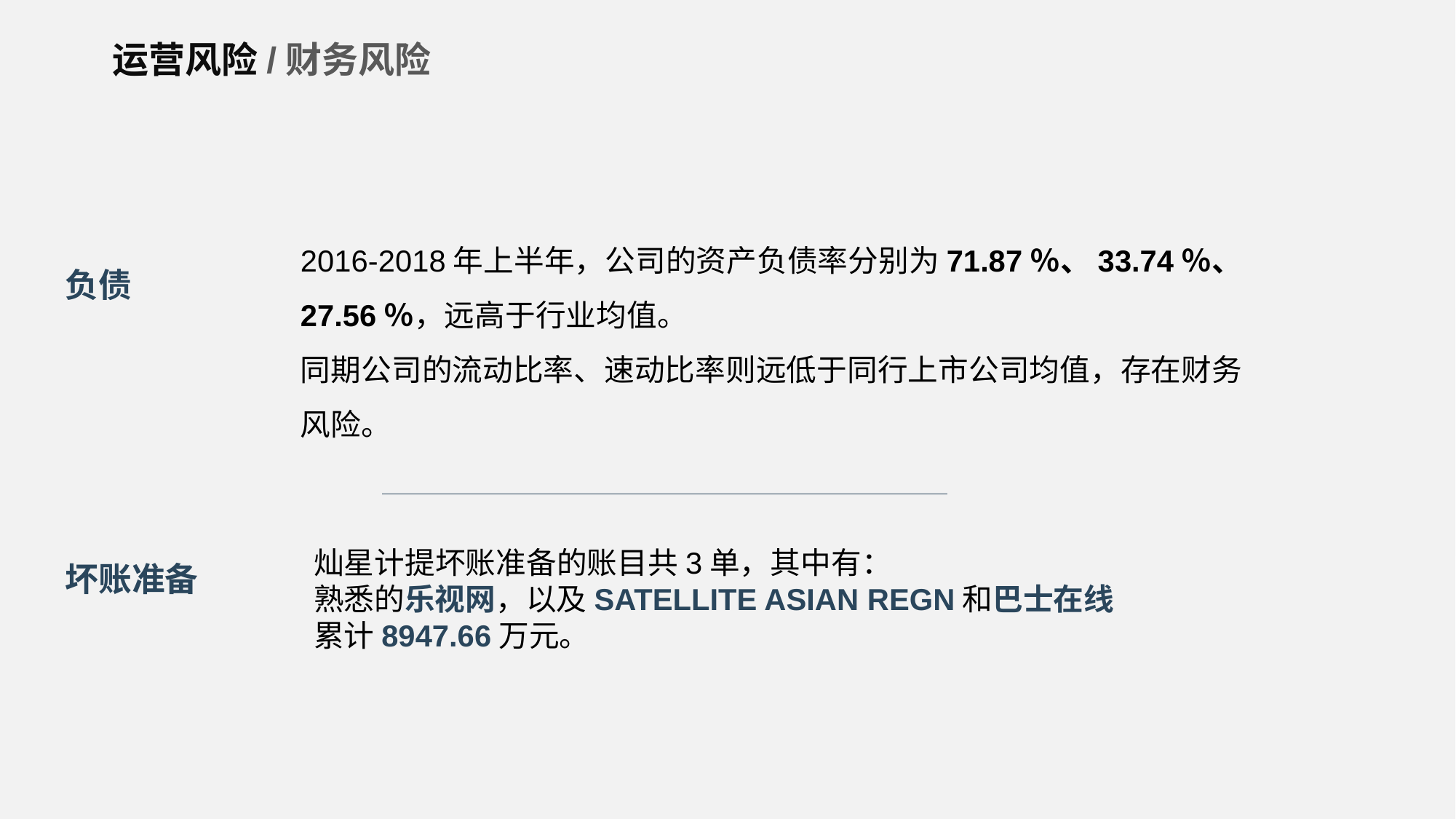

运营风险/财务风险

2016-2018年上半年，公司的资产负债率分别为71.87％、33.74％、27.56％，远高于行业均值。
同期公司的流动比率、速动比率则远低于同行上市公司均值，存在财务风险。
负债
灿星计提坏账准备的账目共3单，其中有：
熟悉的乐视网，以及SATELLITE ASIAN REGN和巴士在线
累计8947.66万元。

坏账准备